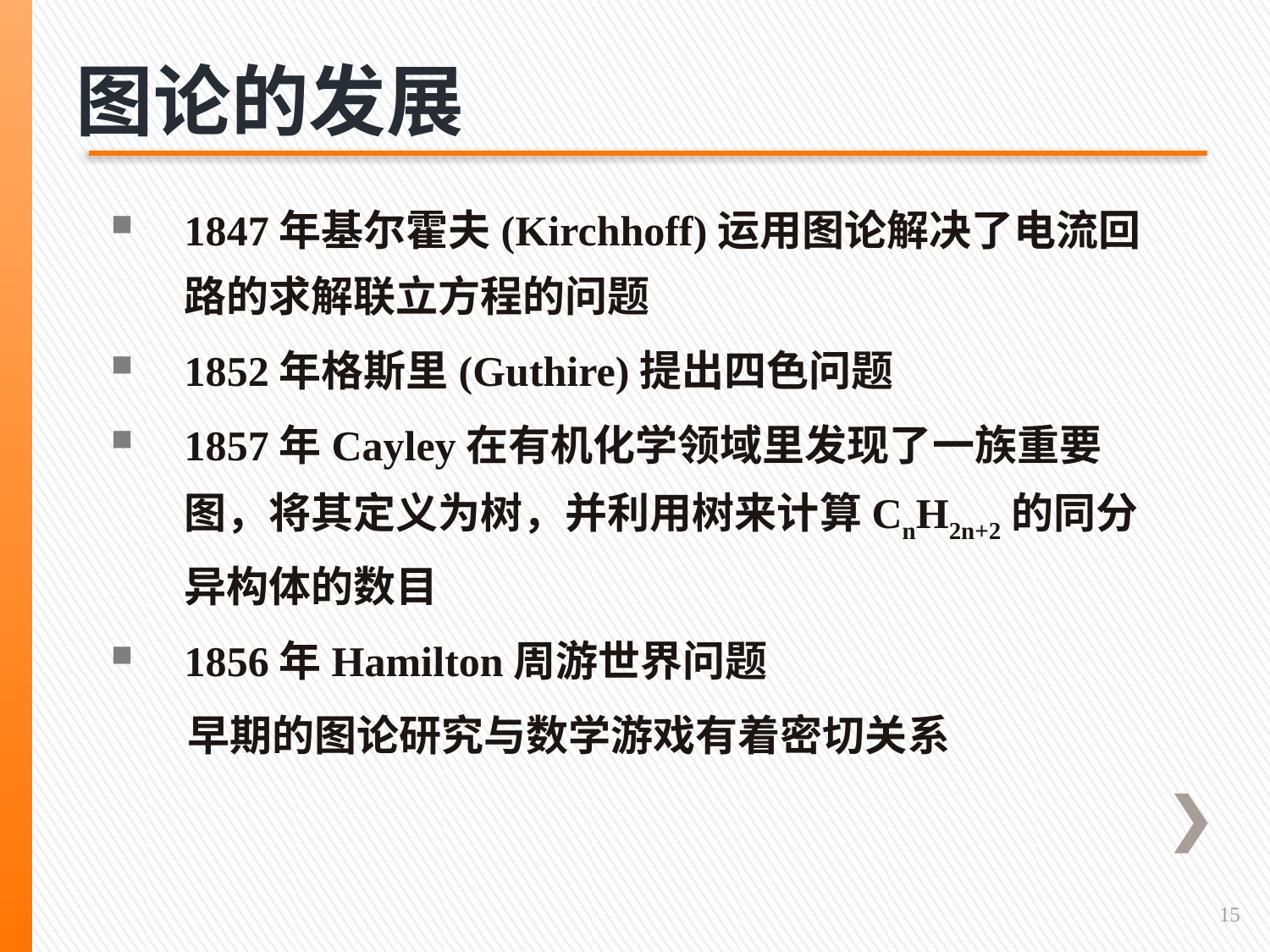

图论的发展
1847年基尔霍夫(Kirchhoff)运用图论解决了电流回路的求解联立方程的问题
1852年格斯里(Guthire)提出四色问题
1857年Cayley在有机化学领域里发现了一族重要图，将其定义为树，并利用树来计算CnH2n+2的同分异构体的数目
1856年Hamilton周游世界问题
       早期的图论研究与数学游戏有着密切关系

15